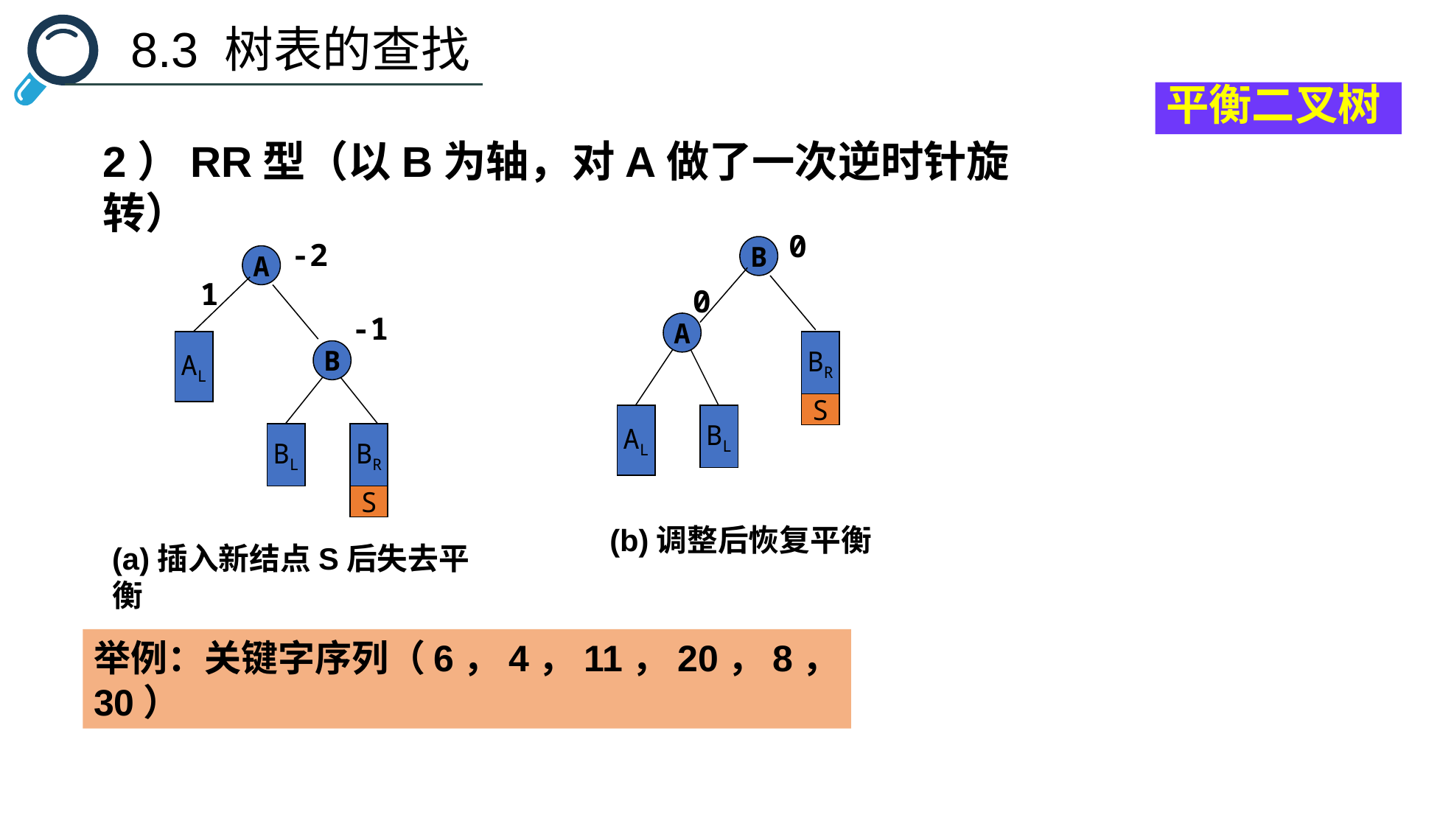

8.3 树表的查找
平衡二叉树
2）RR型（以B为轴，对A做了一次逆时针旋转）
0
B

0
A
BR
S

AL
BL
(b)调整后恢复平衡
-2
A
1

-1
AL
B

BL
BR
S
(a)插入新结点S后失去平衡
举例：关键字序列（6，4，11，20，8，30）